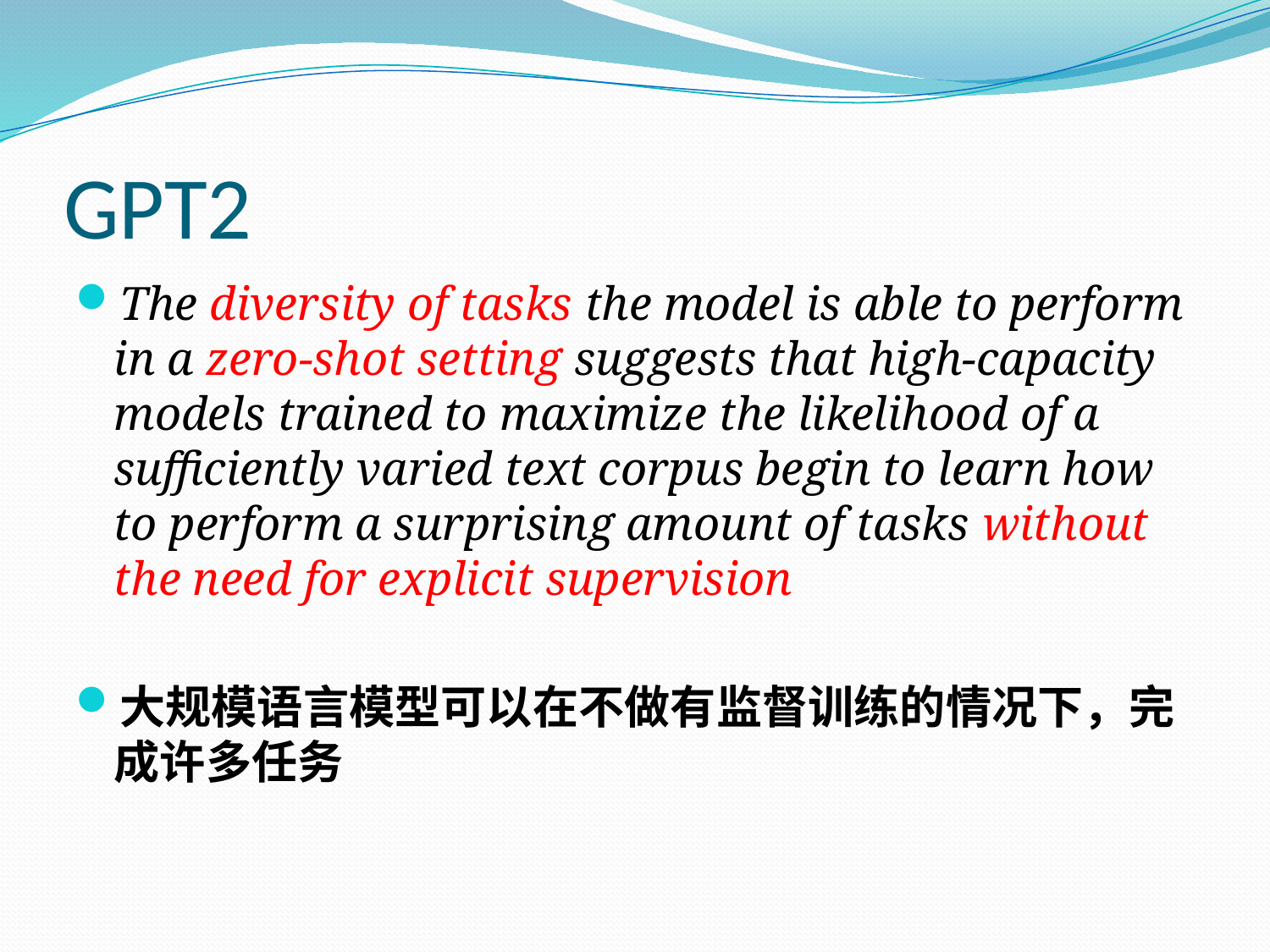

# GPT2
The diversity of tasks the model is able to perform in a zero-shot setting suggests that high-capacity models trained to maximize the likelihood of a sufficiently varied text corpus begin to learn how to perform a surprising amount of tasks without the need for explicit supervision

大规模语言模型可以在不做有监督训练的情况下，完成许多任务